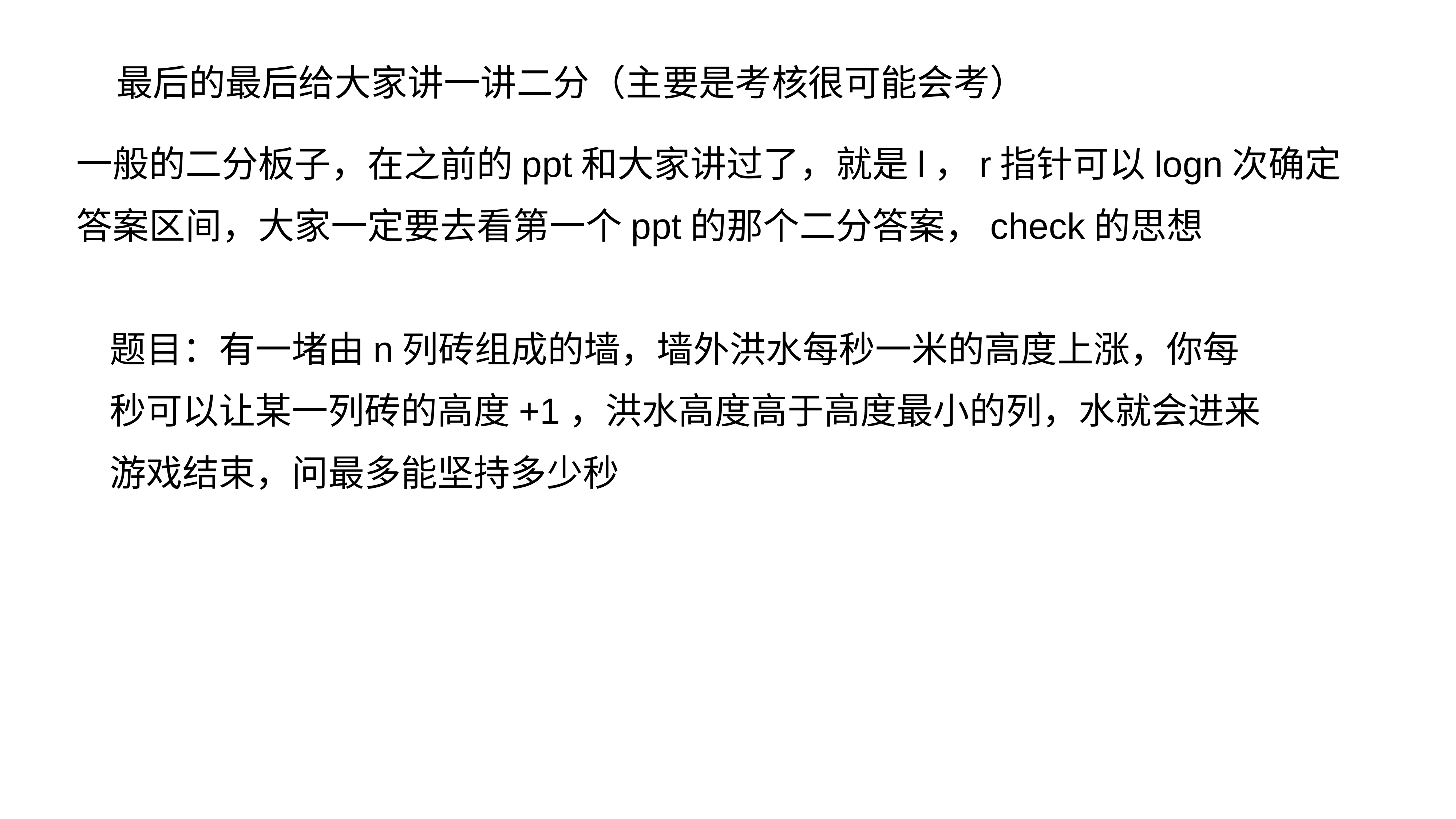

最后的最后给大家讲一讲二分（主要是考核很可能会考）
一般的二分板子，在之前的ppt和大家讲过了，就是l，r指针可以logn次确定
答案区间，大家一定要去看第一个ppt的那个二分答案，check的思想
题目：有一堵由n列砖组成的墙，墙外洪水每秒一米的高度上涨，你每
秒可以让某一列砖的高度+1，洪水高度高于高度最小的列，水就会进来
游戏结束，问最多能坚持多少秒